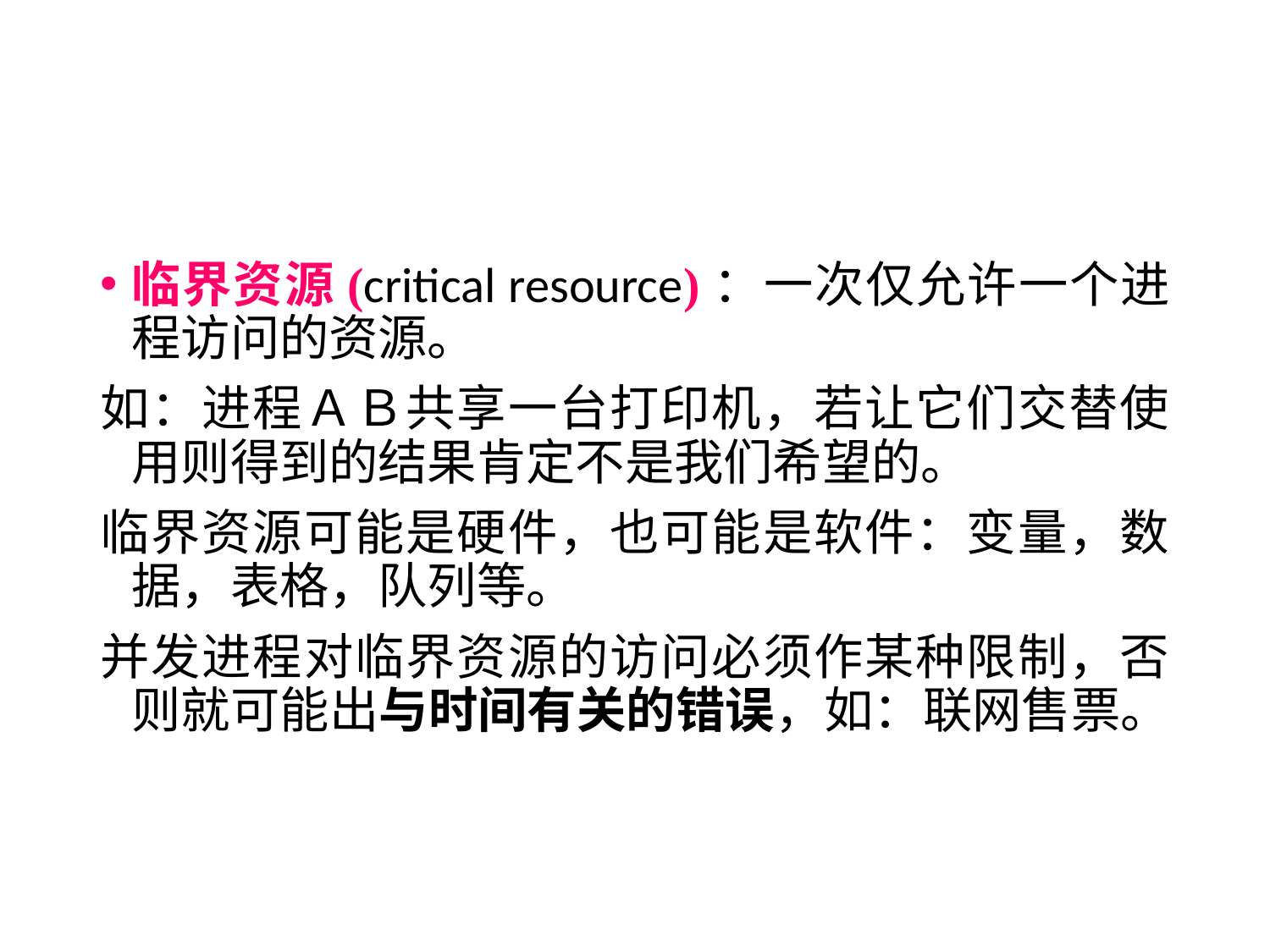

#
临界资源(critical resource)：一次仅允许一个进程访问的资源。
如：进程ＡＢ共享一台打印机，若让它们交替使用则得到的结果肯定不是我们希望的。
临界资源可能是硬件，也可能是软件：变量，数据，表格，队列等。
并发进程对临界资源的访问必须作某种限制，否则就可能出与时间有关的错误，如：联网售票。